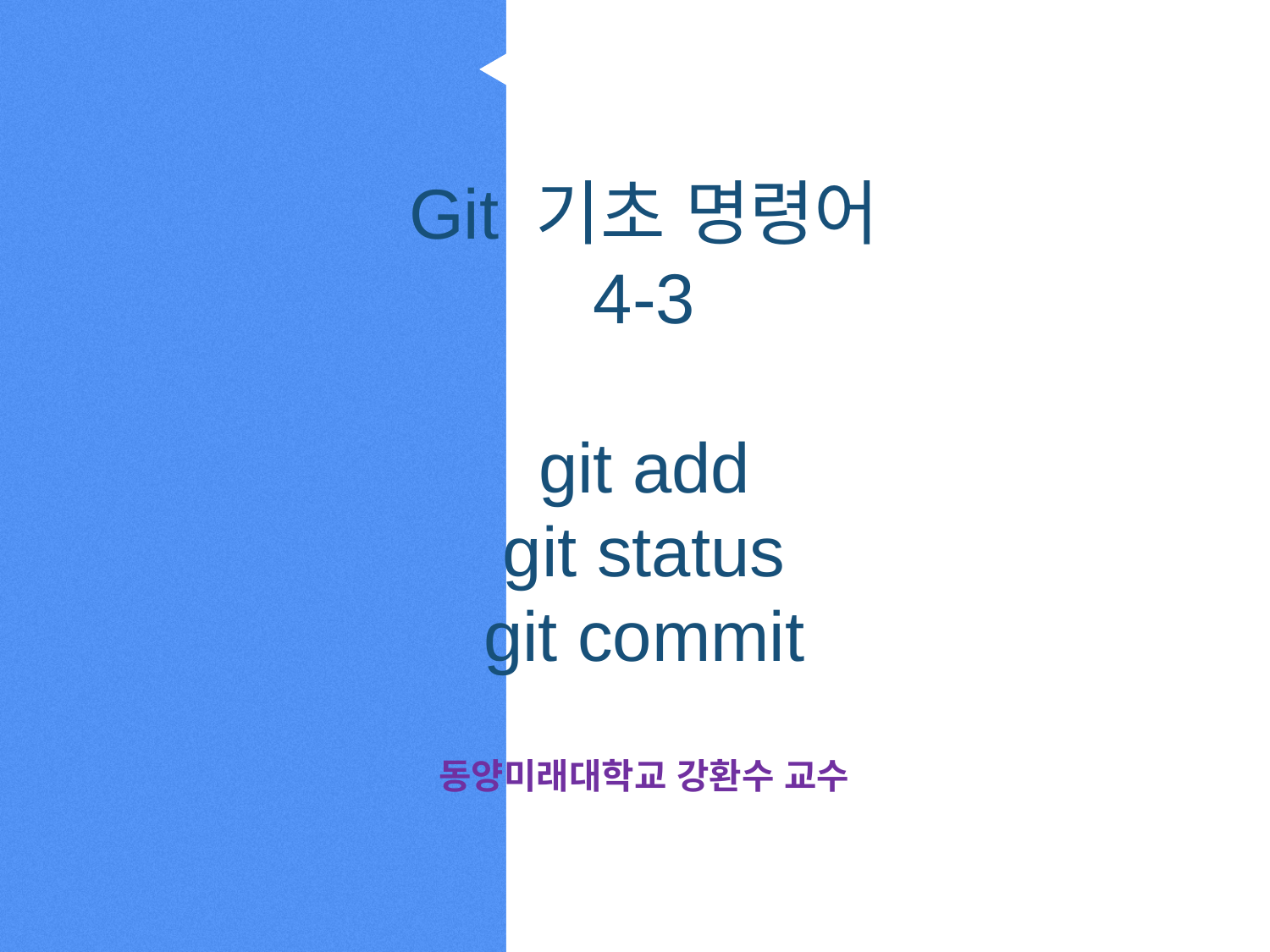

Git 기초 명령어
4-3

git add
git status
git commit
동양미래대학교 강환수 교수